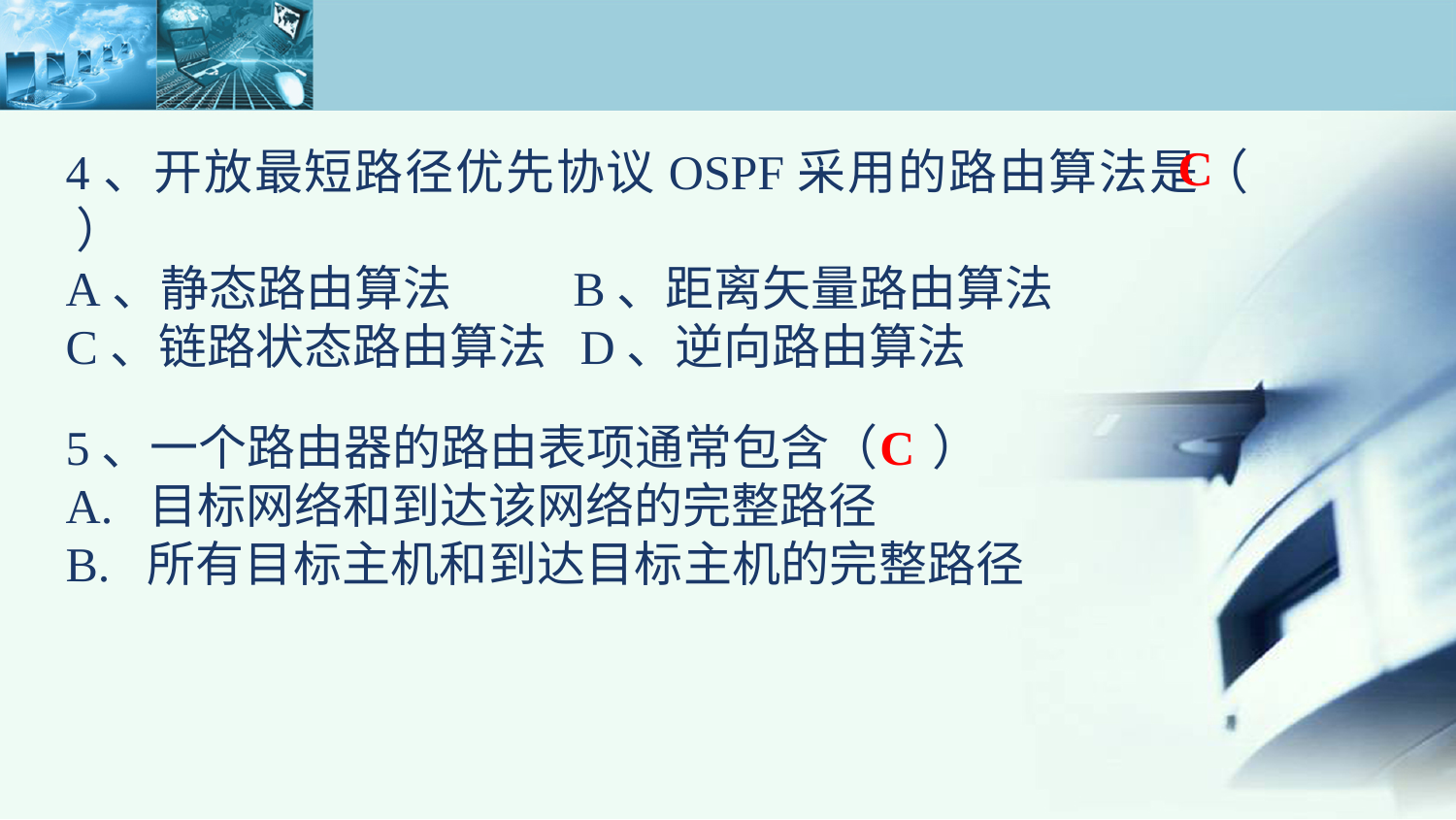

C
4、开放最短路径优先协议OSPF采用的路由算法是（     ）
A、静态路由算法          B、距离矢量路由算法
C、链路状态路由算法  D、逆向路由算法
5、一个路由器的路由表项通常包含（     ）
A.  目标网络和到达该网络的完整路径
B.  所有目标主机和到达目标主机的完整路径
C. 目标网络和到达该网络路径的下一个路由器的IP地址
D.  互联网中所有路由器的IP地址
C